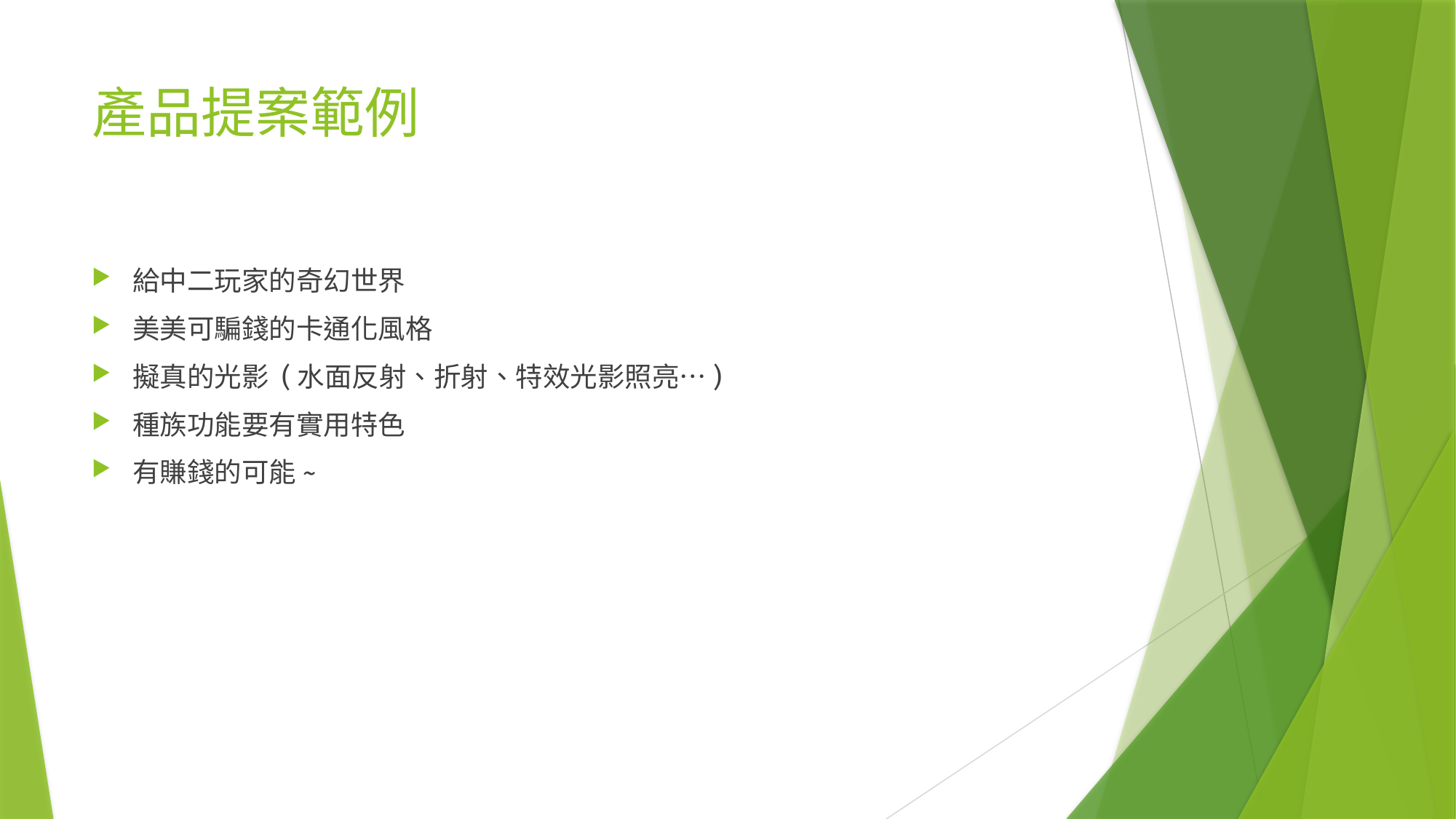

# 產品提案範例
給中二玩家的奇幻世界
美美可騙錢的卡通化風格
擬真的光影 (水面反射、折射、特效光影照亮…)
種族功能要有實用特色
有賺錢的可能~